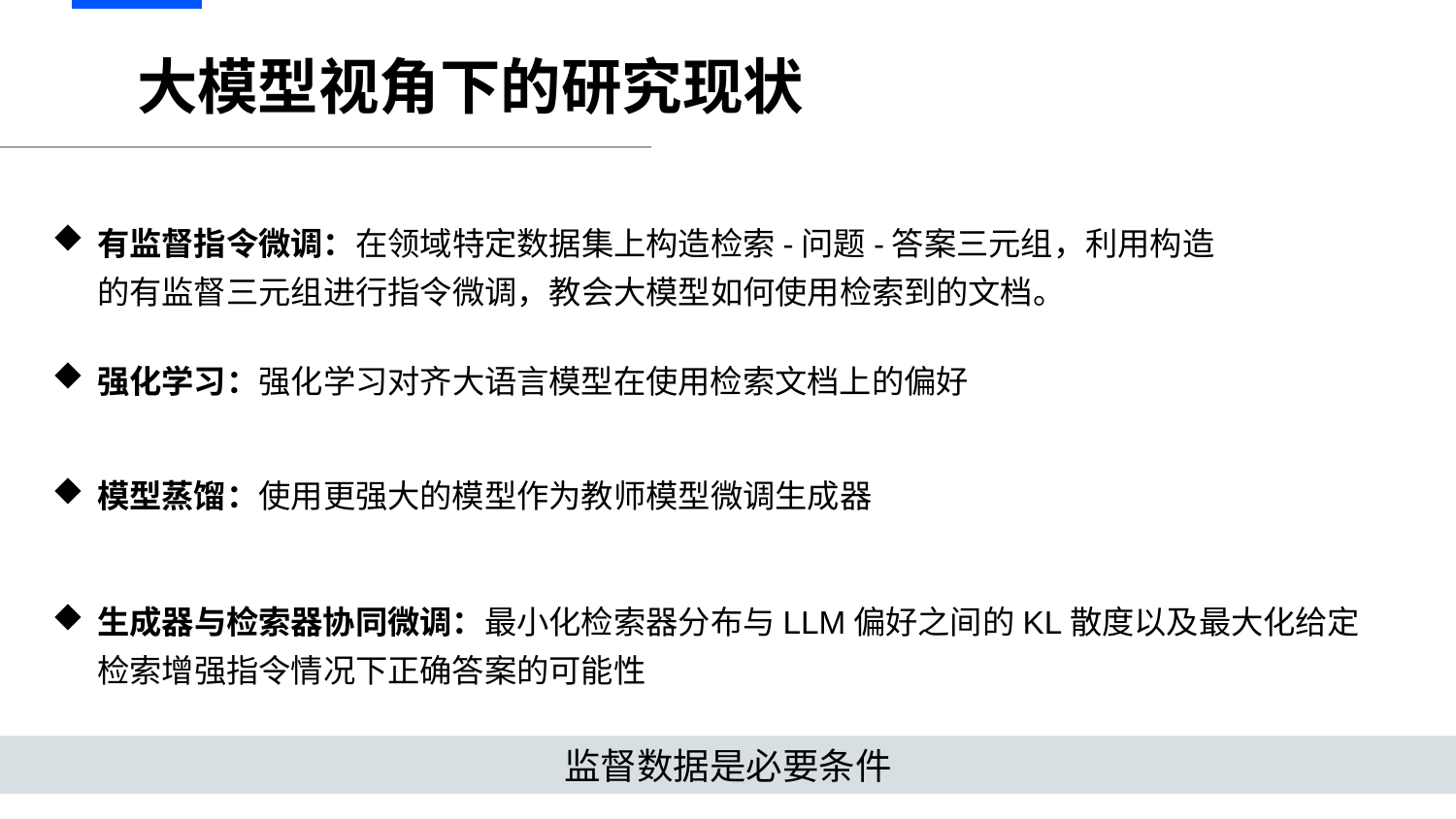

# 大模型视角下的研究现状
有监督指令微调：在领域特定数据集上构造检索-问题-答案三元组，利用构造的有监督三元组进行指令微调，教会大模型如何使用检索到的文档。
强化学习：强化学习对齐大语言模型在使用检索文档上的偏好
模型蒸馏：使用更强大的模型作为教师模型微调生成器
生成器与检索器协同微调：最小化检索器分布与LLM偏好之间的KL散度以及最大化给定检索增强指令情况下正确答案的可能性
监督数据是必要条件